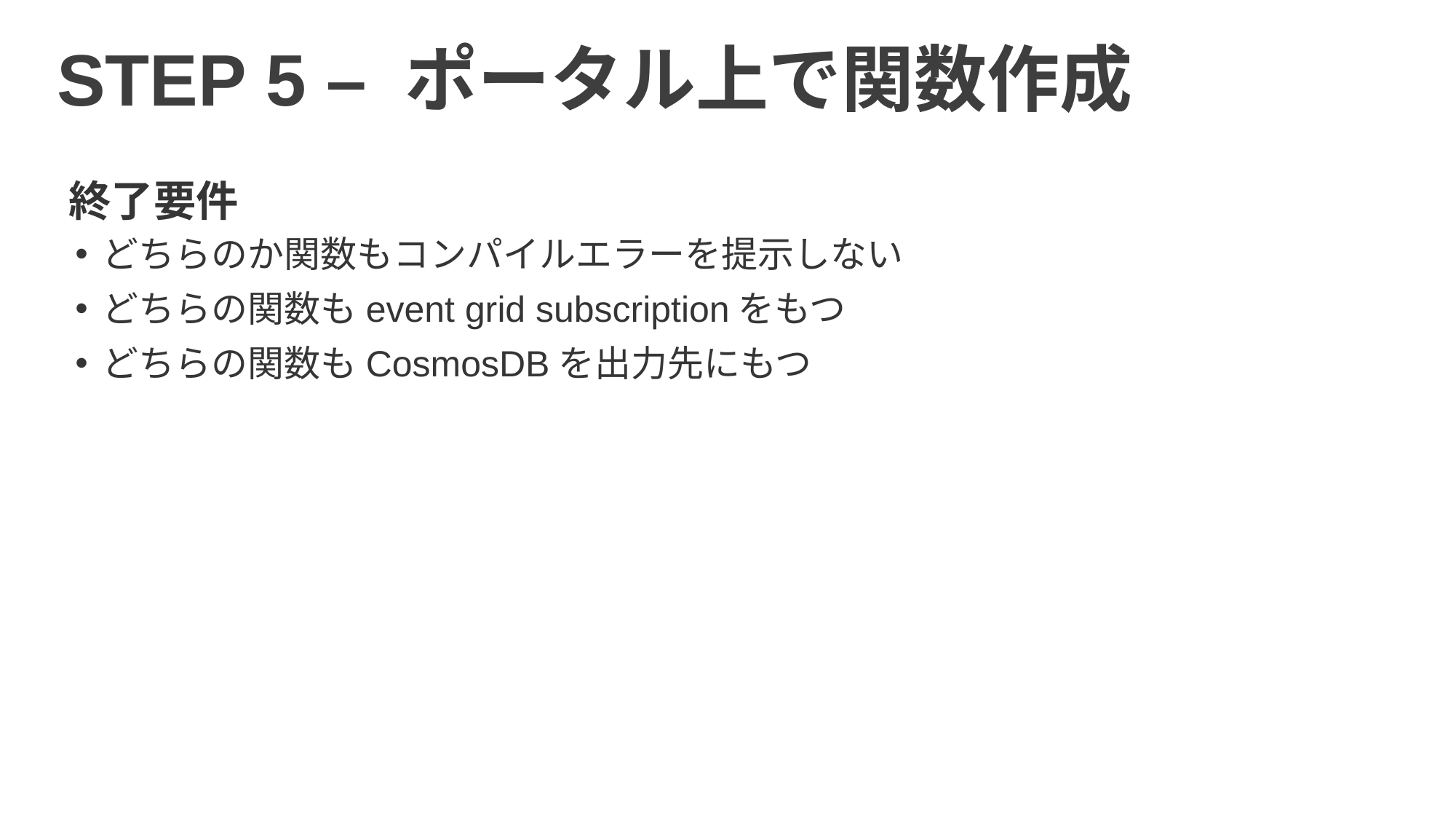

STEP 5 – ポータル上で関数作成
終了要件
どちらのか関数もコンパイルエラーを提示しない
どちらの関数もevent grid subscriptionをもつ
どちらの関数もCosmosDBを出力先にもつ